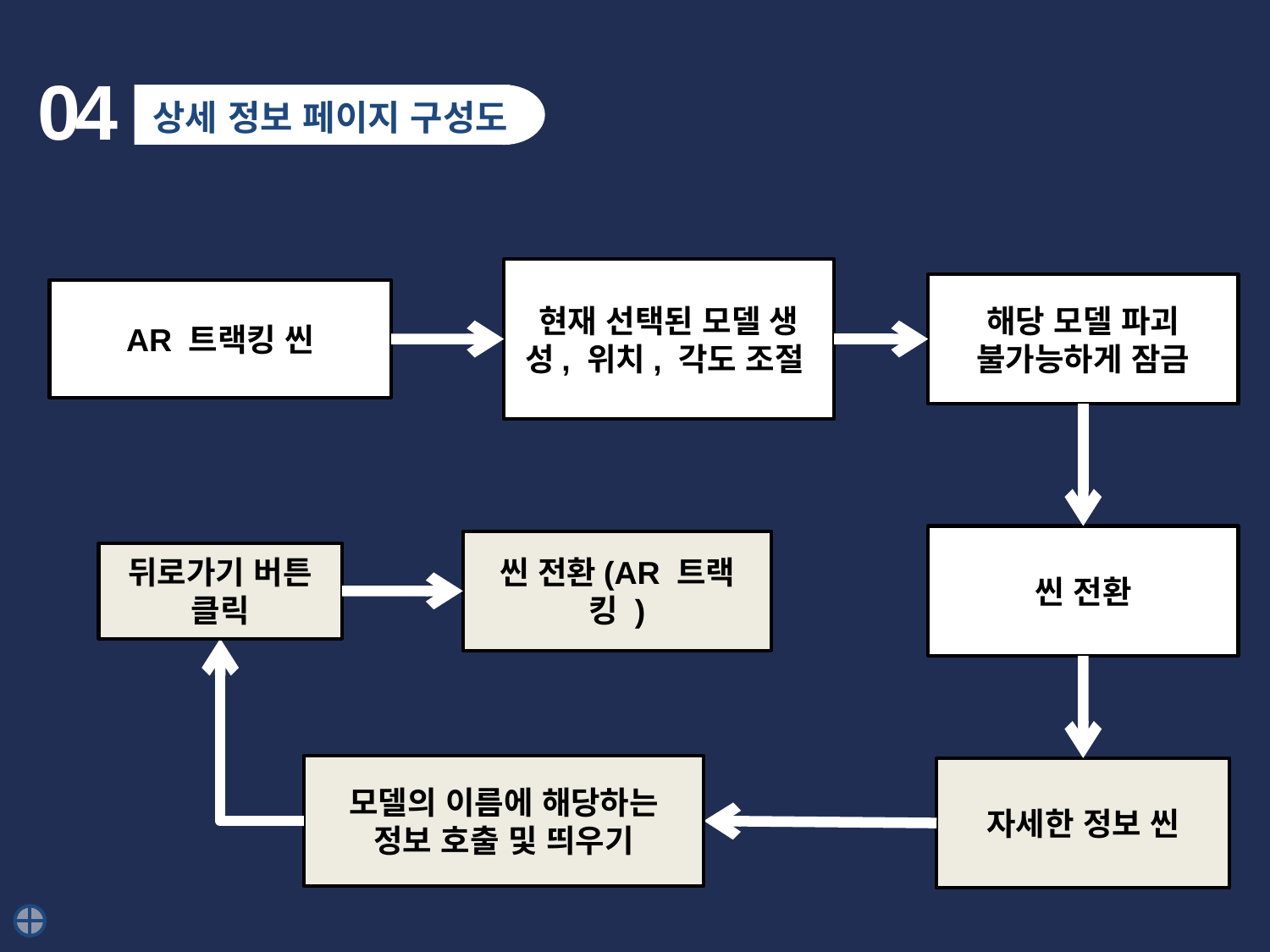

04

상세 정보 페이지 구성도
현재 선택된 모델 생성, 위치, 각도 조절
해당 모델 파괴 불가능하게 잠금
AR 트랙킹 씬
씬 전환
씬 전환(AR 트랙킹 )
뒤로가기 버튼 클릭
모델의 이름에 해당하는
정보 호출 및 띄우기
자세한 정보 씬